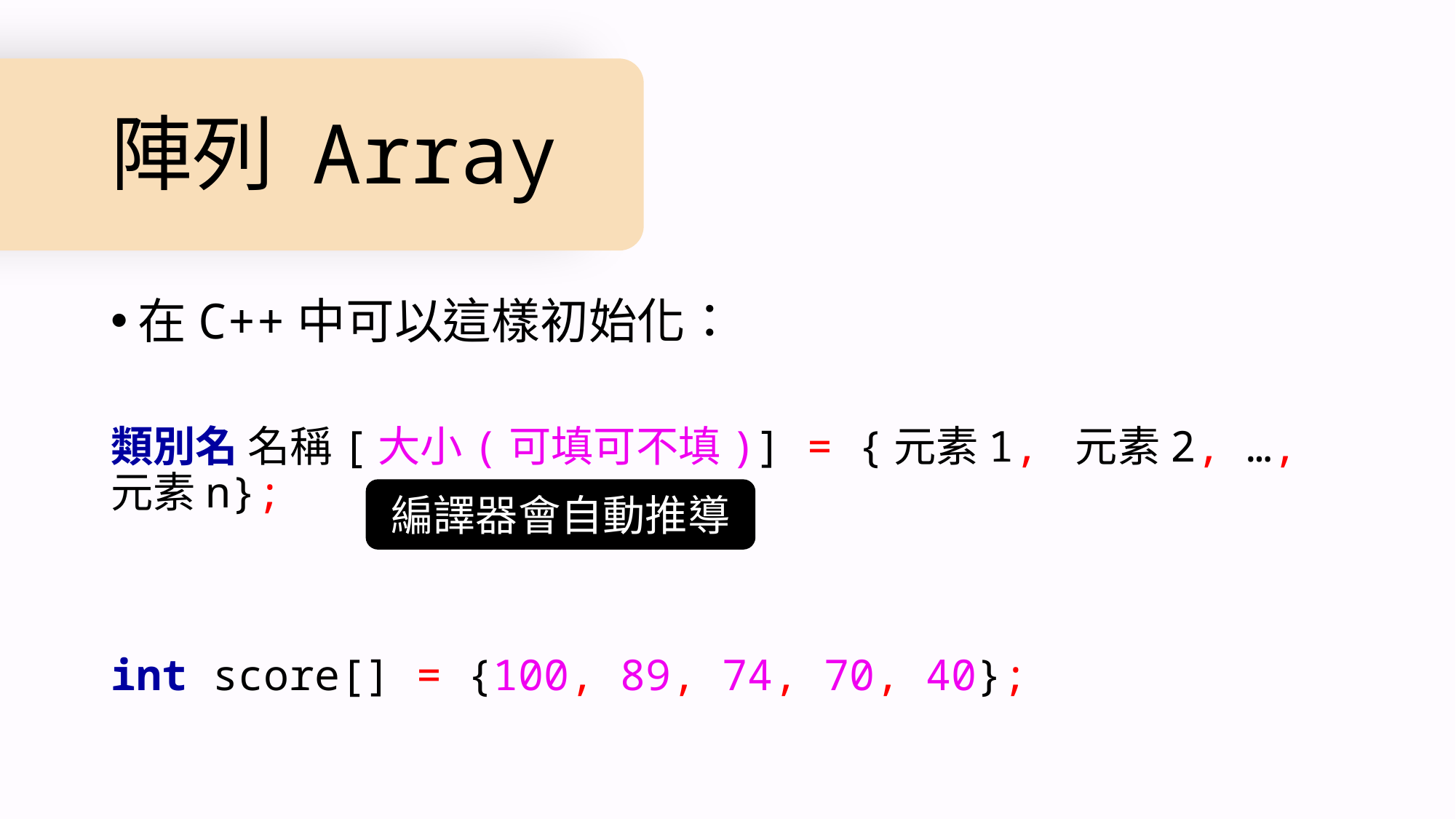

# 陣列 Array
在C++中可以這樣初始化：

類別名 名稱[大小(可填可不填)] = {元素1, 元素2, …, 元素n};

int score[] = {100, 89, 74, 70, 40};

編譯器會自動推導